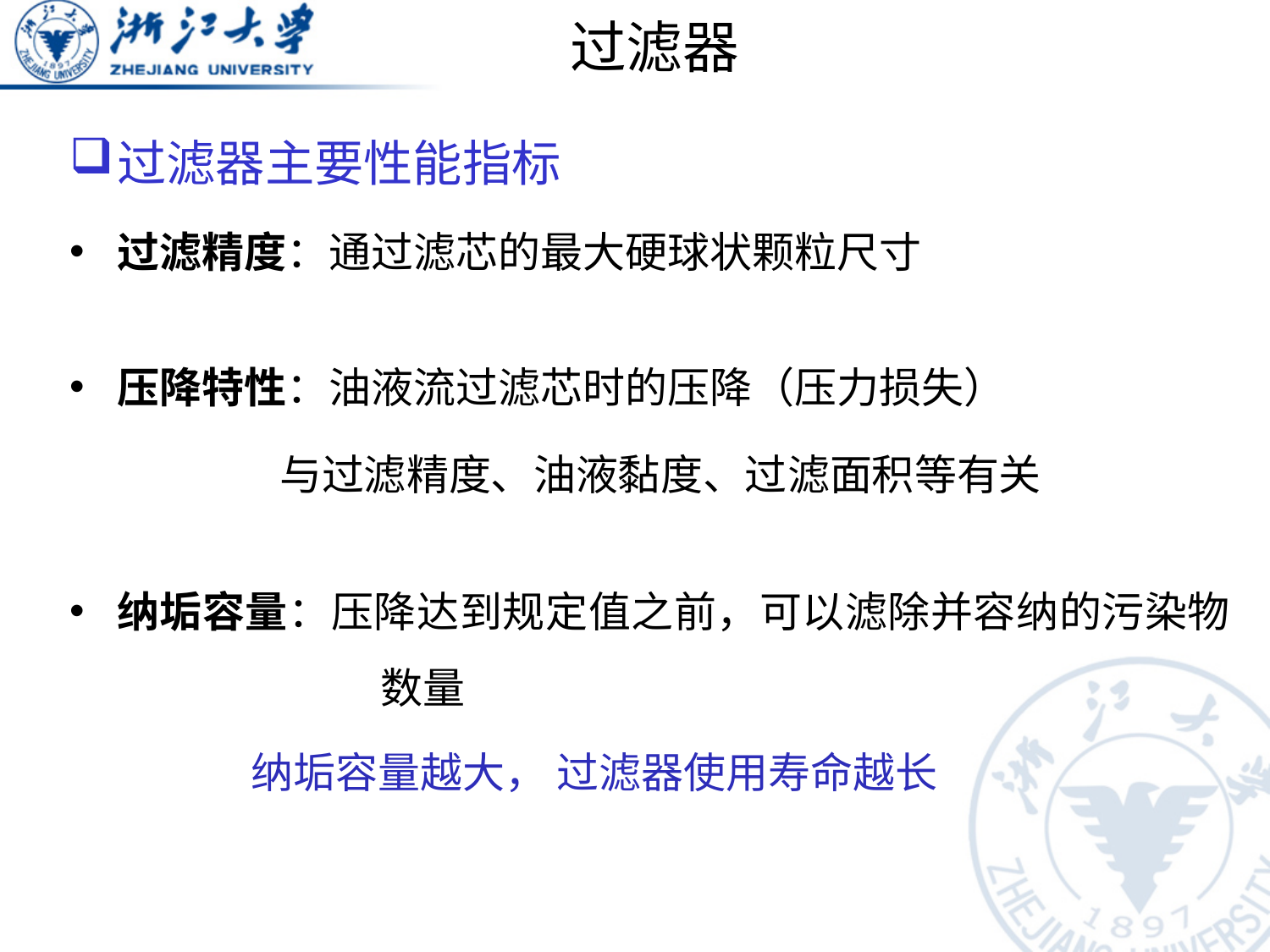

# 过滤器
过滤器主要性能指标
过滤精度：通过滤芯的最大硬球状颗粒尺寸

压降特性：油液流过滤芯时的压降（压力损失）
                  与过滤精度、油液黏度、过滤面积等有关

纳垢容量：压降达到规定值之前，可以滤除并容纳的污染物  		 数量
                  纳垢容量越大， 过滤器使用寿命越长